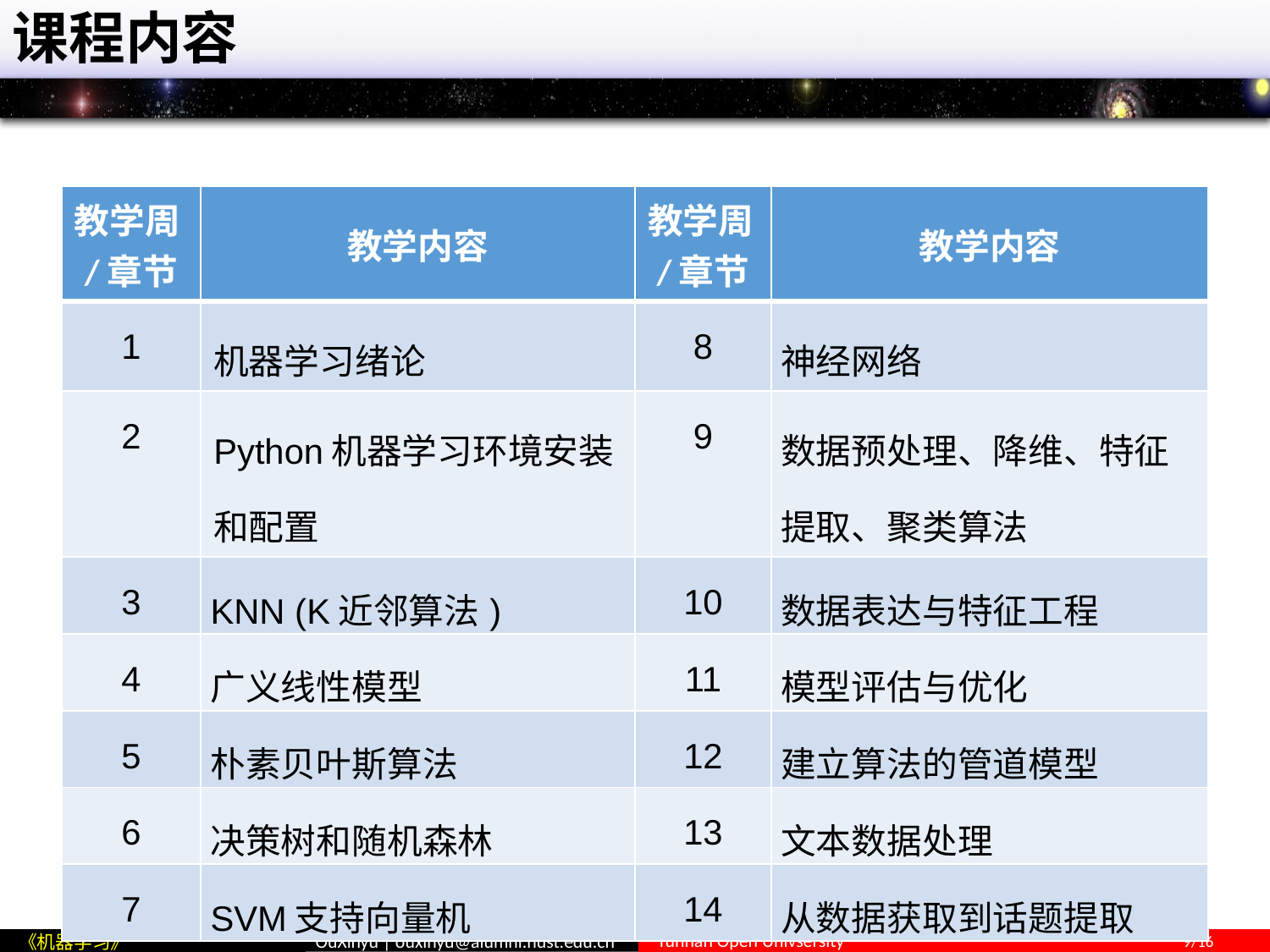

# 课程内容
| 教学周/章节 | 教学内容 | 教学周/章节 | 教学内容 |
| --- | --- | --- | --- |
| 1 | 机器学习绪论 | 8 | 神经网络 |
| 2 | Python机器学习环境安装和配置 | 9 | 数据预处理、降维、特征提取、聚类算法 |
| 3 | KNN (K近邻算法) | 10 | 数据表达与特征工程 |
| 4 | 广义线性模型 | 11 | 模型评估与优化 |
| 5 | 朴素贝叶斯算法 | 12 | 建立算法的管道模型 |
| 6 | 决策树和随机森林 | 13 | 文本数据处理 |
| 7 | SVM支持向量机 | 14 | 从数据获取到话题提取 |